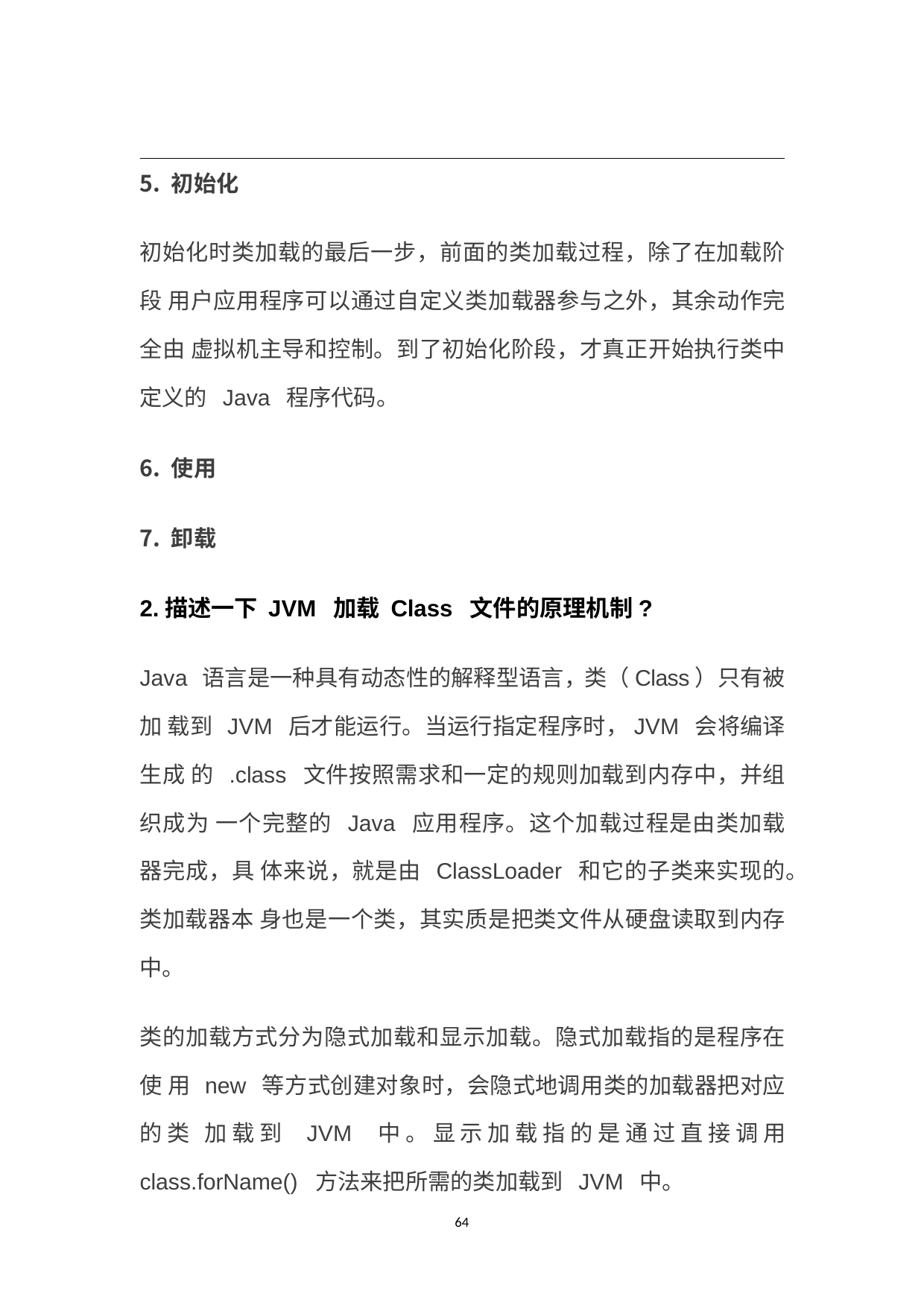

初始化
初始化时类加载的最后一步，前面的类加载过程，除了在加载阶段 用户应用程序可以通过自定义类加载器参与之外，其余动作完全由 虚拟机主导和控制。到了初始化阶段，才真正开始执行类中定义的  Java 程序代码。

使用

卸载

2.描述一下 JVM 加载 Class 文件的原理机制?
Java 语言是一种具有动态性的解释型语言，类（Class）只有被加 载到 JVM 后才能运行。当运行指定程序时，JVM 会将编译生成 的 .class 文件按照需求和一定的规则加载到内存中，并组织成为 一个完整的 Java 应用程序。这个加载过程是由类加载器完成，具 体来说，就是由 ClassLoader 和它的子类来实现的。类加载器本 身也是一个类，其实质是把类文件从硬盘读取到内存中。
类的加载方式分为隐式加载和显示加载。隐式加载指的是程序在使 用 new 等方式创建对象时，会隐式地调用类的加载器把对应的类 加载到 JVM 中。显示加载指的是通过直接调用 class.forName()  方法来把所需的类加载到 JVM 中。
64